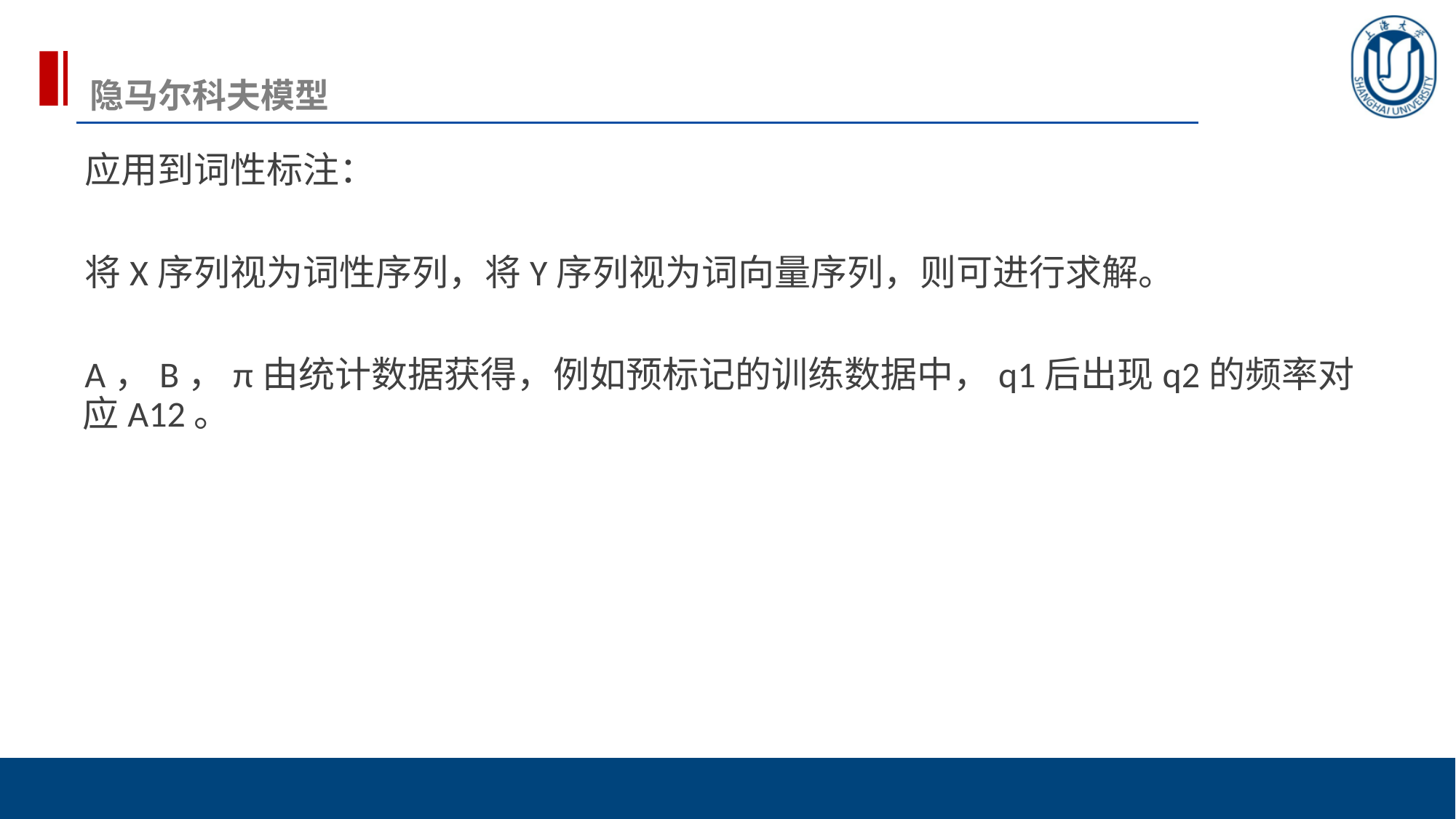

# 隐马尔科夫模型
应用到词性标注：

将X序列视为词性序列，将Y序列视为词向量序列，则可进行求解。

A，B，π由统计数据获得，例如预标记的训练数据中，q1后出现q2的频率对应A12。

24